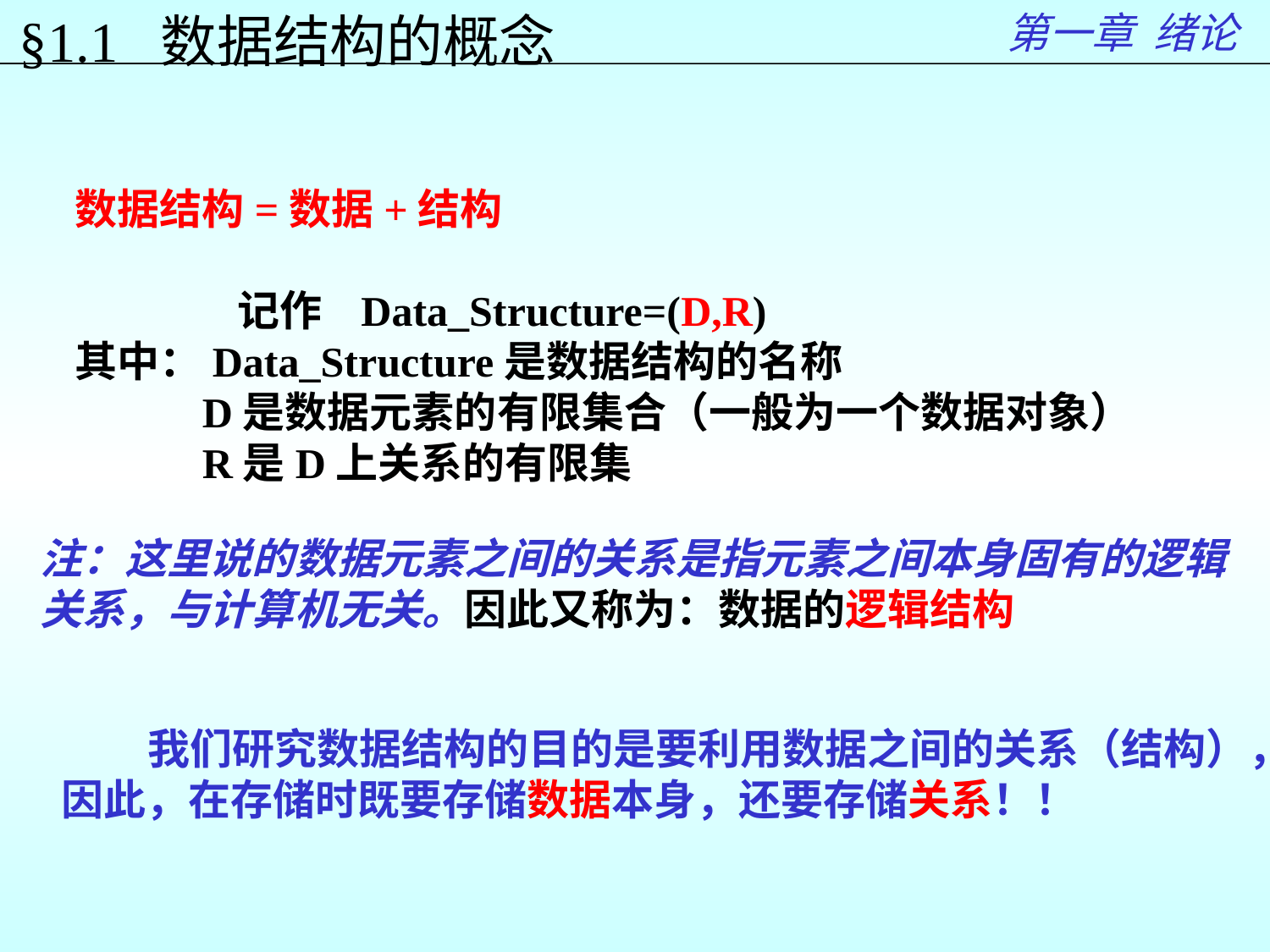

第一章  绪论

§1.1  数据结构的概念
数据结构=数据+结构

                记作   Data_Structure=(D,R)
其中：Data_Structure是数据结构的名称
            D是数据元素的有限集合（一般为一个数据对象）
            R是D上关系的有限集
注：这里说的数据元素之间的关系是指元素之间本身固有的逻辑
关系，与计算机无关。因此又称为：数据的逻辑结构
        我们研究数据结构的目的是要利用数据之间的关系（结构），因此，在存储时既要存储数据本身，还要存储关系！！